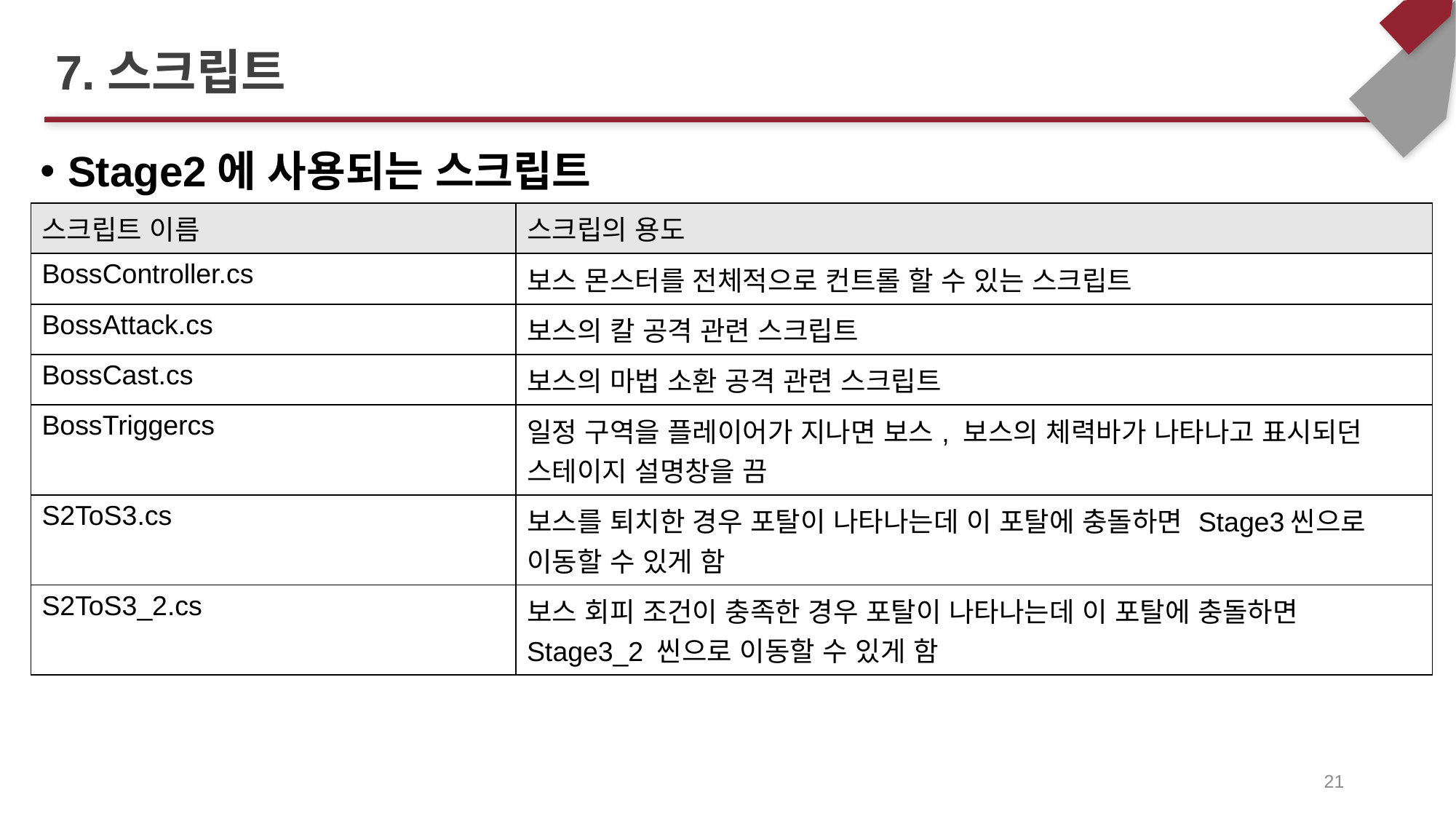

# 7.스크립트
Stage2에 사용되는 스크립트
| 스크립트 이름 | 스크립의 용도 |
| --- | --- |
| BossController.cs | 보스 몬스터를 전체적으로 컨트롤 할 수 있는 스크립트 |
| BossAttack.cs | 보스의 칼 공격 관련 스크립트 |
| BossCast.cs | 보스의 마법 소환 공격 관련 스크립트 |
| BossTriggercs | 일정 구역을 플레이어가 지나면 보스, 보스의 체력바가 나타나고 표시되던 스테이지 설명창을 끔 |
| S2ToS3.cs | 보스를 퇴치한 경우 포탈이 나타나는데 이 포탈에 충돌하면 Stage3씬으로 이동할 수 있게 함 |
| S2ToS3\_2.cs | 보스 회피 조건이 충족한 경우 포탈이 나타나는데 이 포탈에 충돌하면 Stage3\_2 씬으로 이동할 수 있게 함 |
21